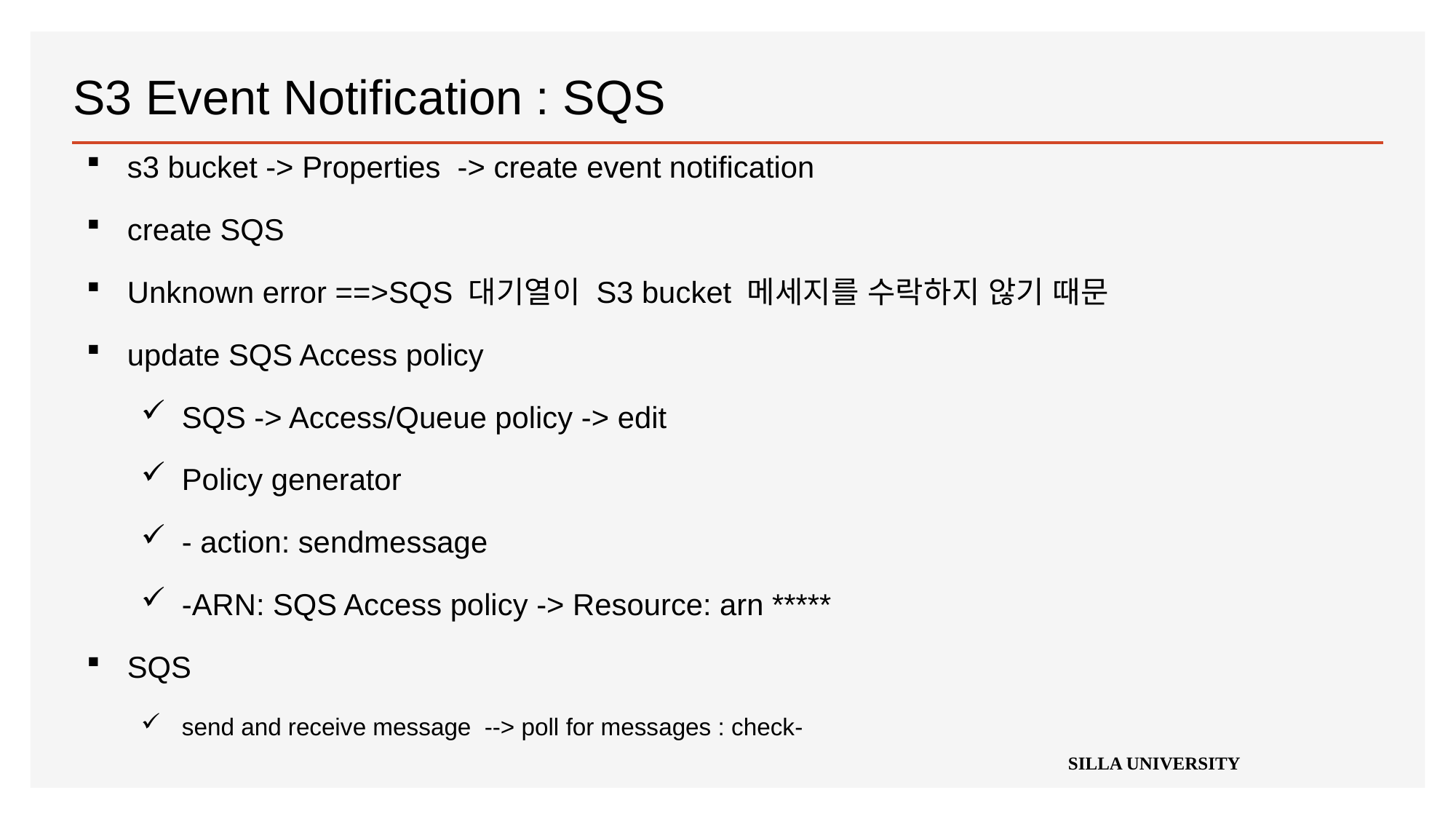

# S3 Event Notification : SQS
s3 bucket -> Properties  -> create event notification
create SQS
Unknown error ==>SQS 대기열이 S3 bucket 메세지를 수락하지 않기 때문
update SQS Access policy
SQS -> Access/Queue policy -> edit
Policy generator
- action: sendmessage
-ARN: SQS Access policy -> Resource: arn *****
SQS
send and receive message  --> poll for messages : check-